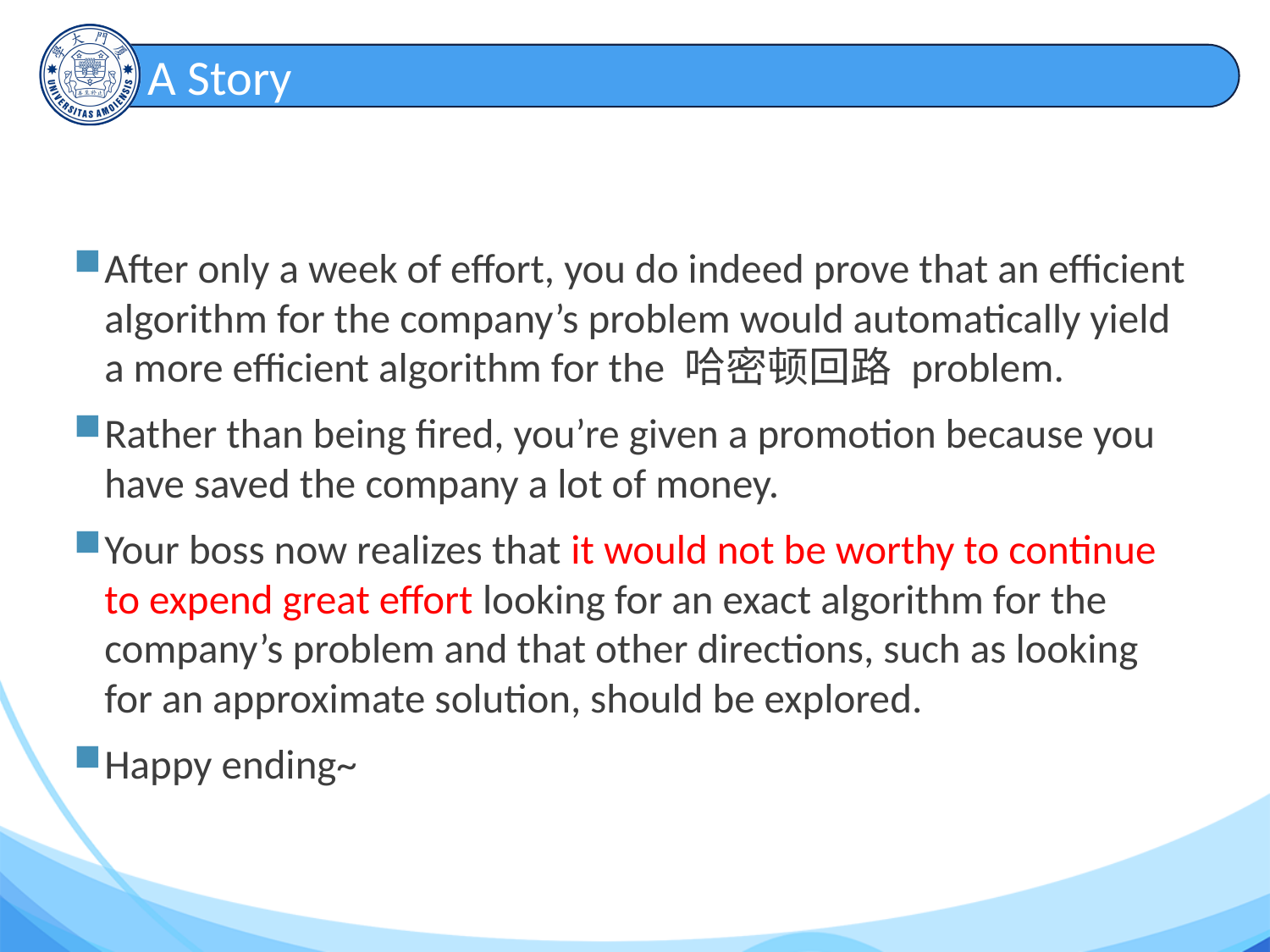

# A Story
After only a week of effort, you do indeed prove that an efficient algorithm for the company’s problem would automatically yield a more efficient algorithm for the 哈密顿回路 problem.
Rather than being fired, you’re given a promotion because you have saved the company a lot of money.
Your boss now realizes that it would not be worthy to continue to expend great effort looking for an exact algorithm for the company’s problem and that other directions, such as looking for an approximate solution, should be explored.
Happy ending~
6